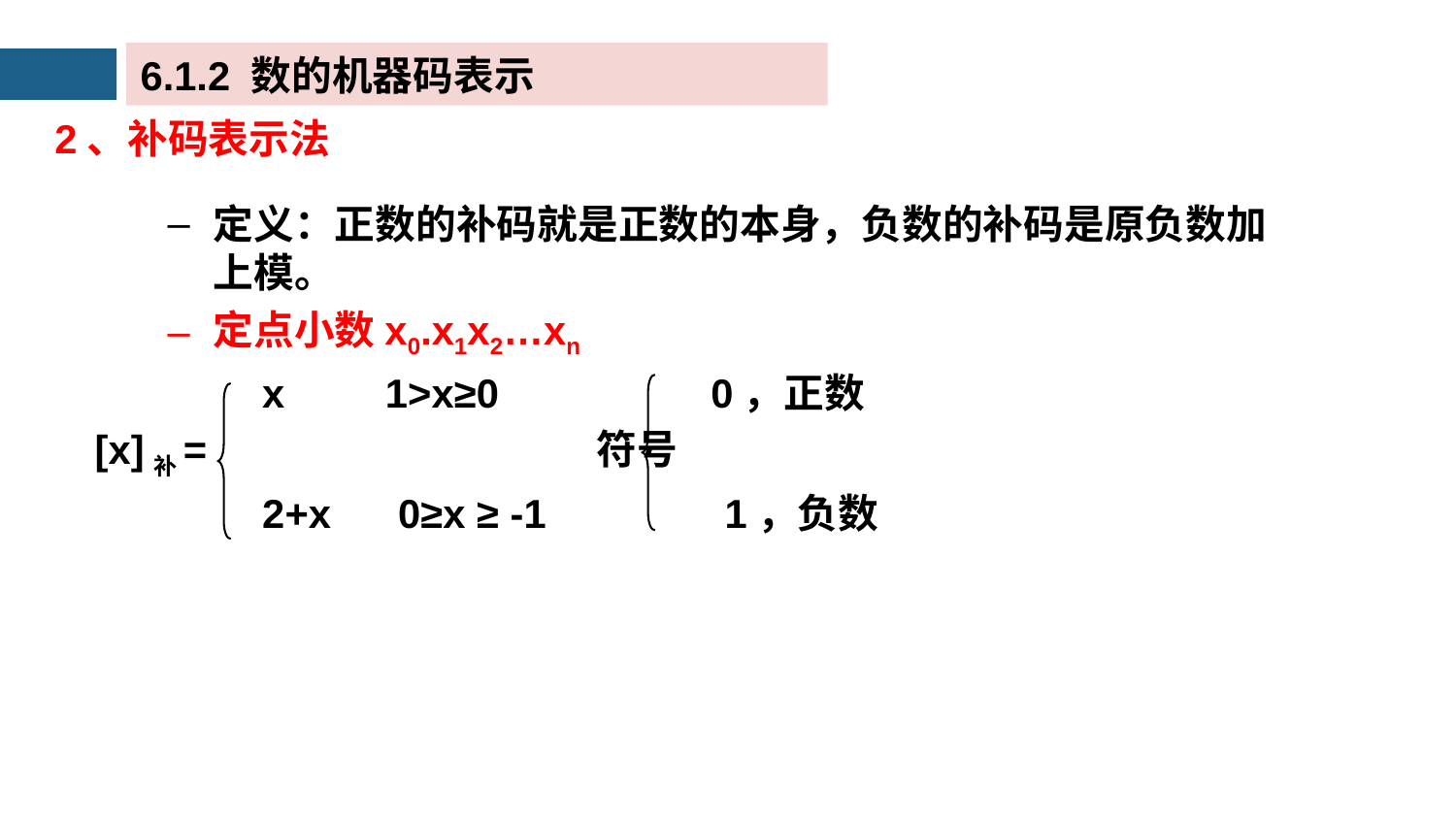

6.1.2 数的机器码表示
2、补码表示法
定义：正数的补码就是正数的本身，负数的补码是原负数加上模。
定点小数x0.x1x2…xn
               x         1>x≥0                   0，正数
[x]补=                                  符号
               2+x      0≥x ≥ -1                1，负数